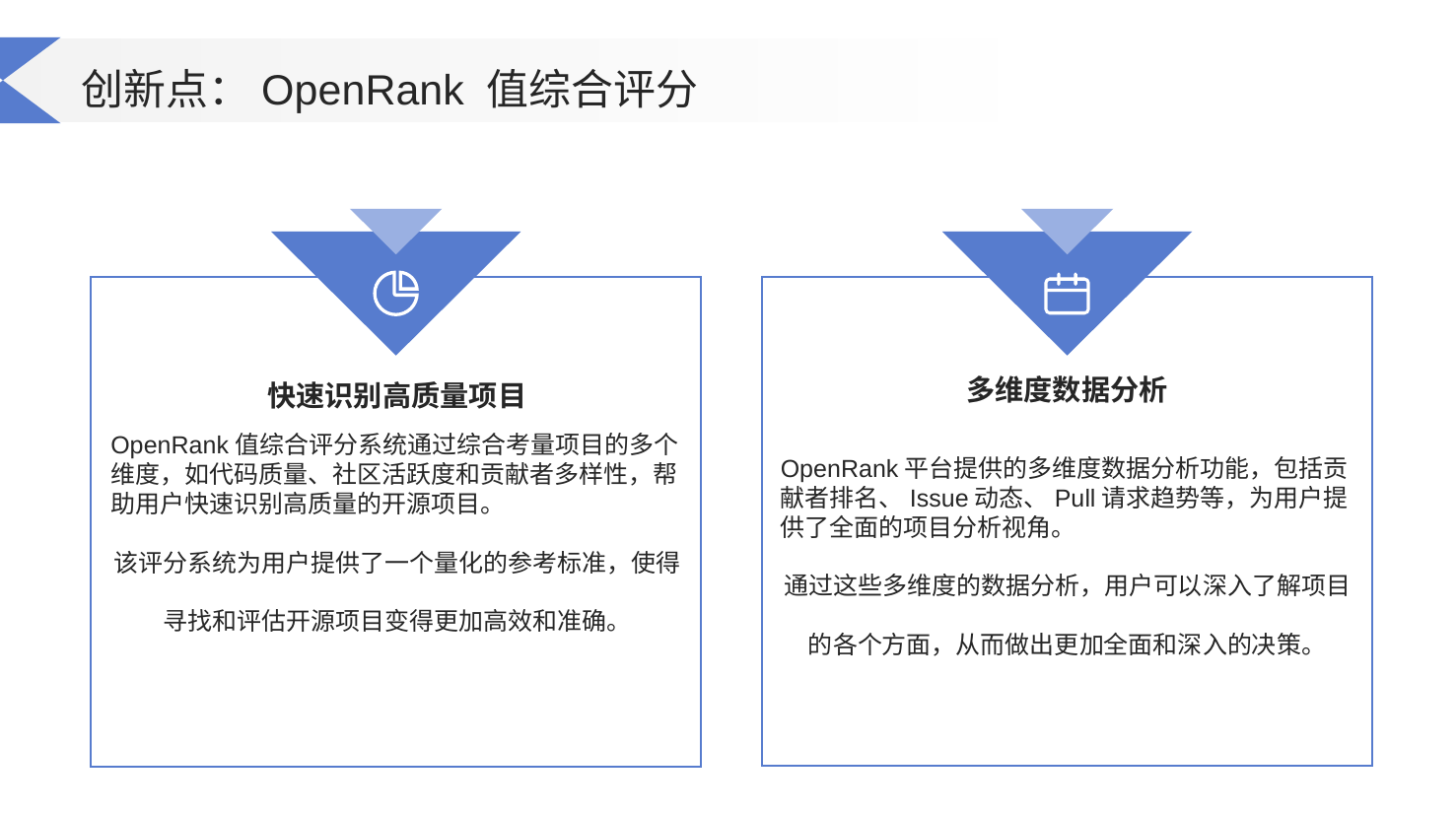

创新点：OpenRank 值综合评分

多维度数据分析
快速识别高质量项目
OpenRank值综合评分系统通过综合考量项目的多个维度，如代码质量、社区活跃度和贡献者多样性，帮助用户快速识别高质量的开源项目。
该评分系统为用户提供了一个量化的参考标准，使得寻找和评估开源项目变得更加高效和准确。
OpenRank平台提供的多维度数据分析功能，包括贡献者排名、Issue动态、Pull请求趋势等，为用户提供了全面的项目分析视角。
通过这些多维度的数据分析，用户可以深入了解项目的各个方面，从而做出更加全面和深入的决策。